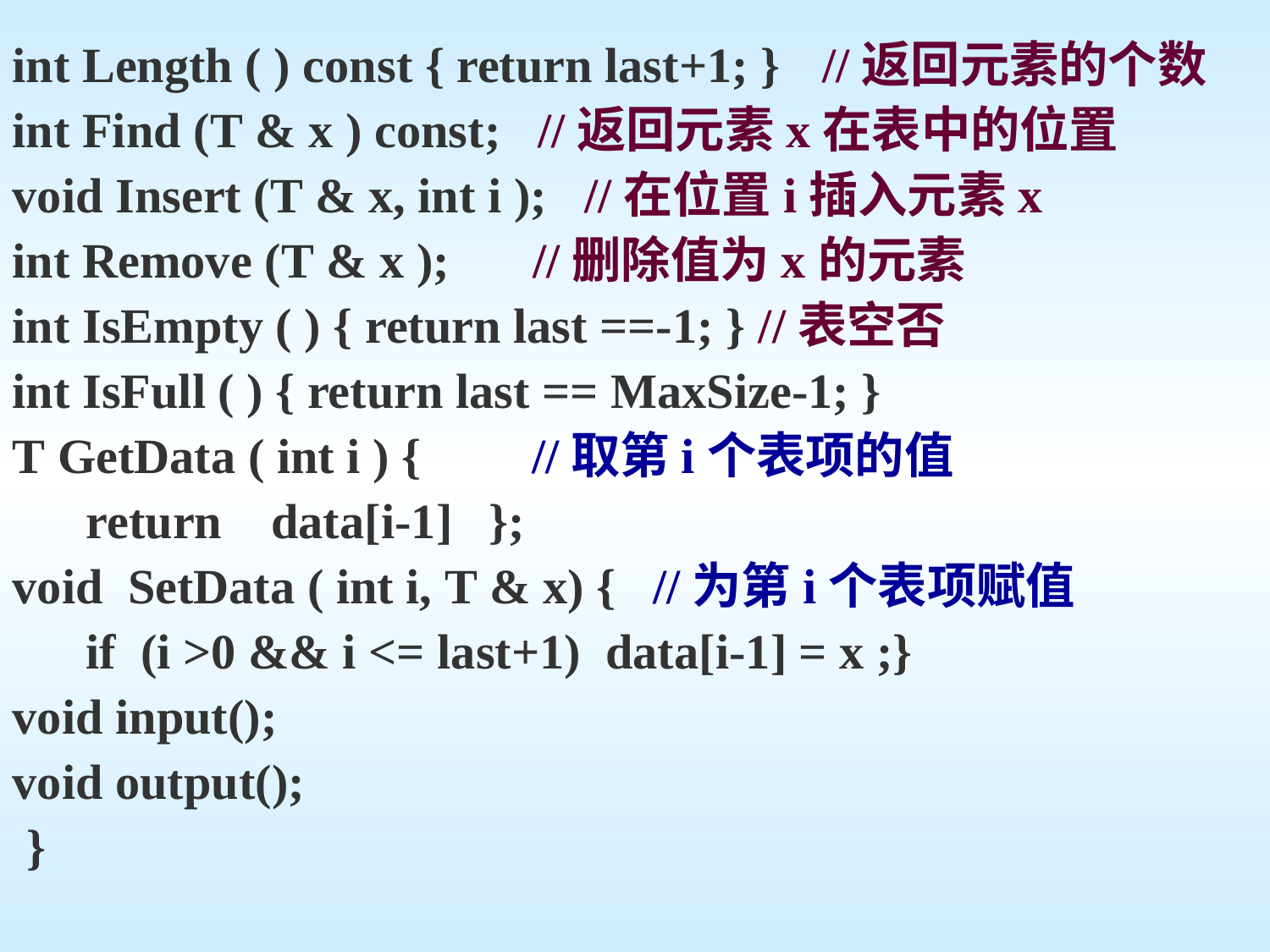

int Length ( ) const { return last+1; }   //返回元素的个数
int Find (T & x ) const;   //返回元素x在表中的位置
void Insert (T & x, int i );   //在位置i插入元素x
int Remove (T & x );	 //删除值为x的元素
int IsEmpty ( ) { return last ==-1; } //表空否
int IsFull ( ) { return last == MaxSize-1; }
T GetData ( int i ) {         //取第i个表项的值
      return    data[i-1]   };
void  SetData ( int i, T & x) {   //为第i个表项赋值
      if  (i >0 && i <= last+1)  data[i-1] = x ;}
void input();
void output();
 }